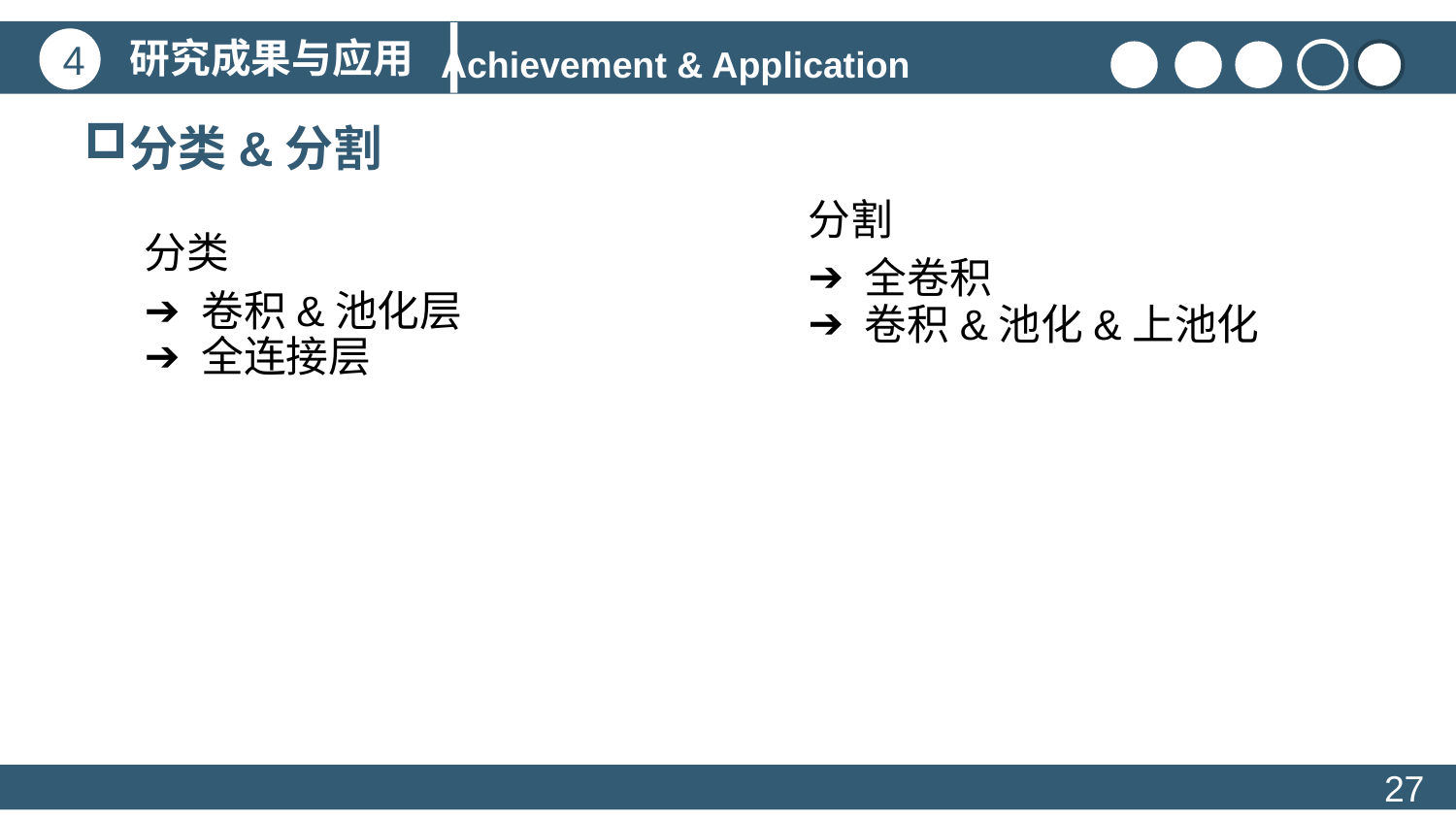

研究成果与应用
4
Achievement & Application
分类&分割
分割
全卷积
卷积&池化&上池化
分类
卷积&池化层
全连接层
27